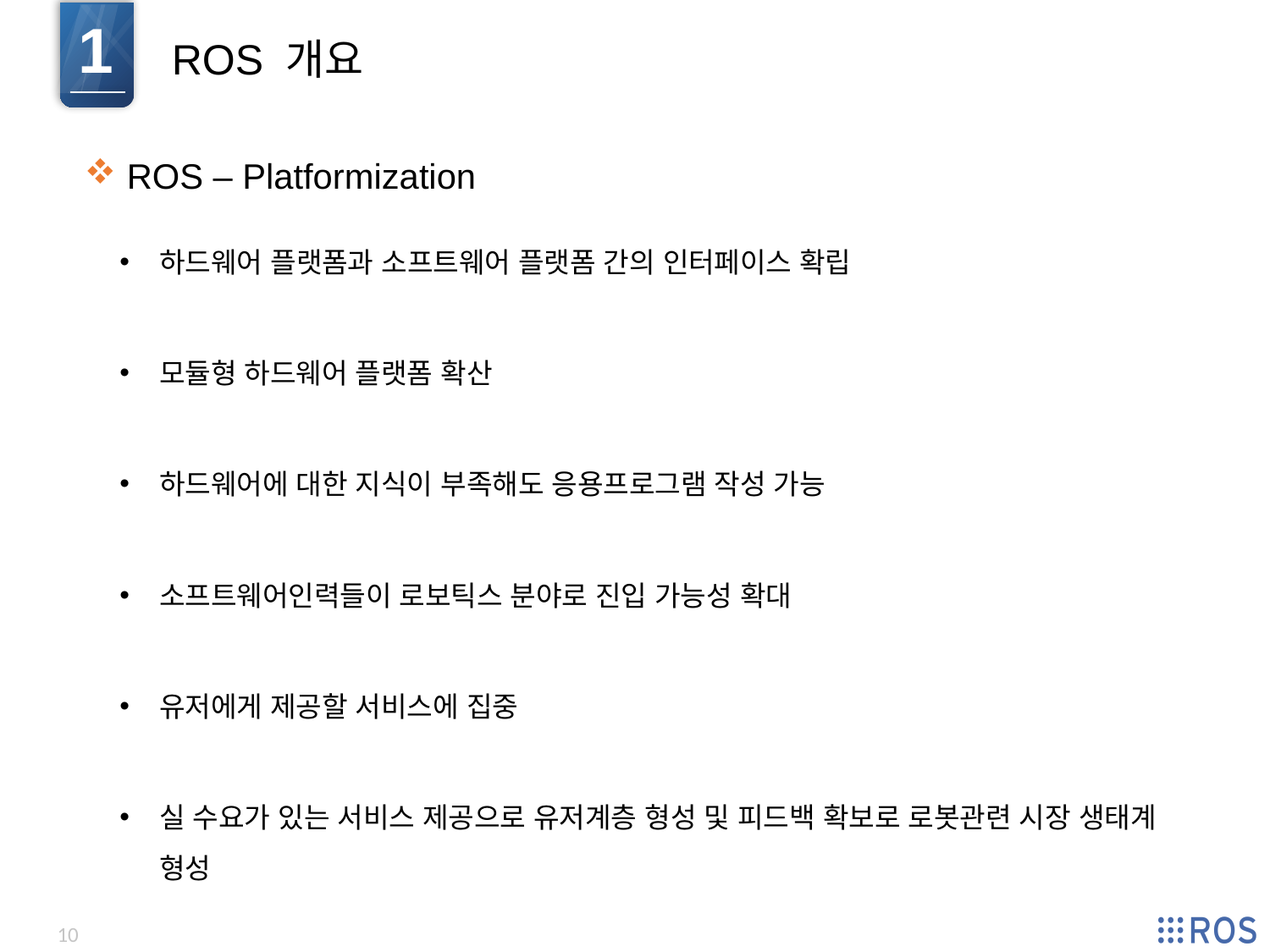

1
ROS 개요
 ROS – Platformization
하드웨어 플랫폼과 소프트웨어 플랫폼 간의 인터페이스 확립

모듈형 하드웨어 플랫폼 확산

하드웨어에 대한 지식이 부족해도 응용프로그램 작성 가능

소프트웨어인력들이 로보틱스 분야로 진입 가능성 확대

유저에게 제공할 서비스에 집중

실 수요가 있는 서비스 제공으로 유저계층 형성 및 피드백 확보로 로봇관련 시장 생태계 형성
10